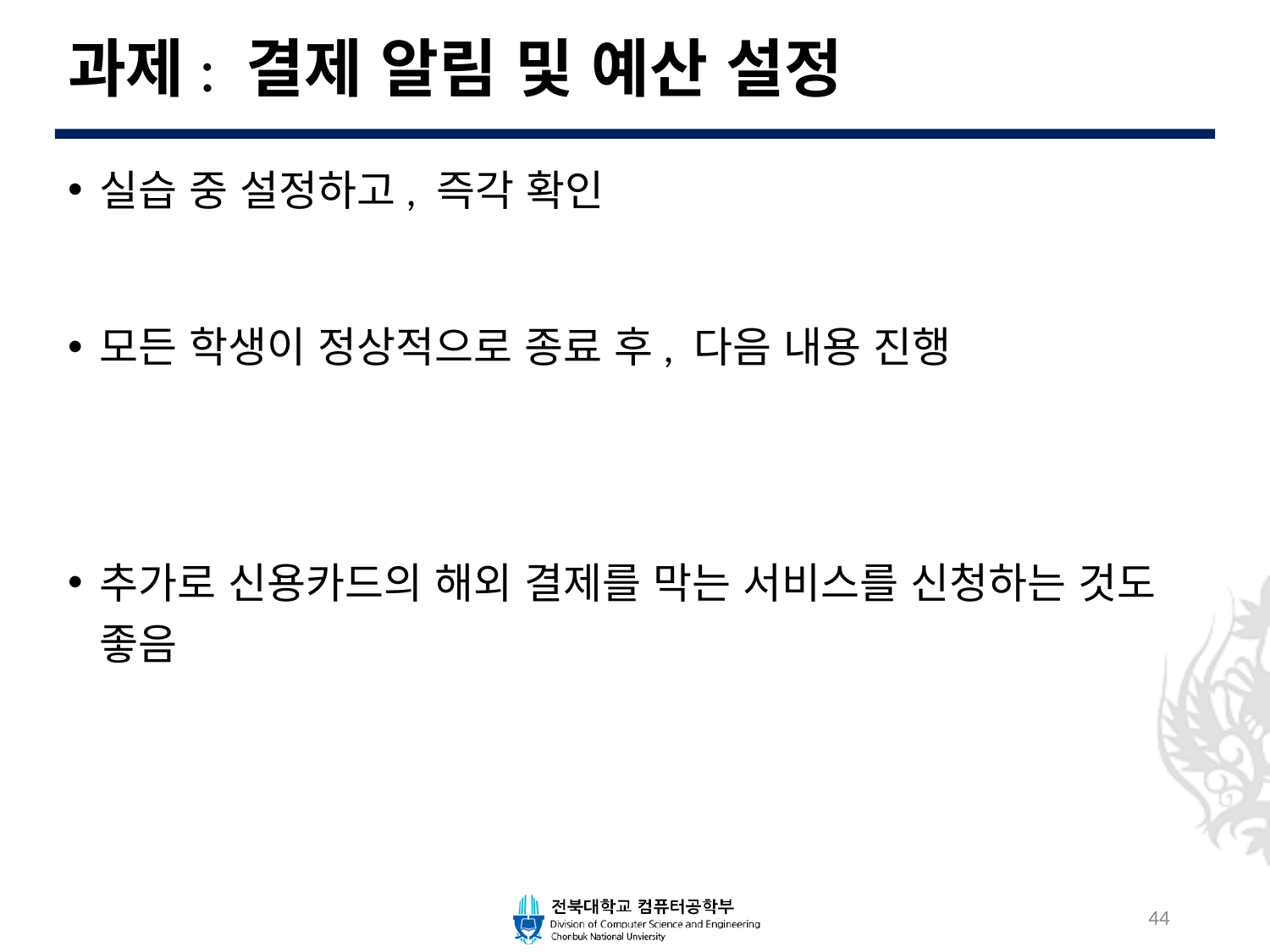

# 과제: 결제 알림 및 예산 설정
실습 중 설정하고, 즉각 확인

모든 학생이 정상적으로 종료 후, 다음 내용 진행

추가로 신용카드의 해외 결제를 막는 서비스를 신청하는 것도 좋음
44